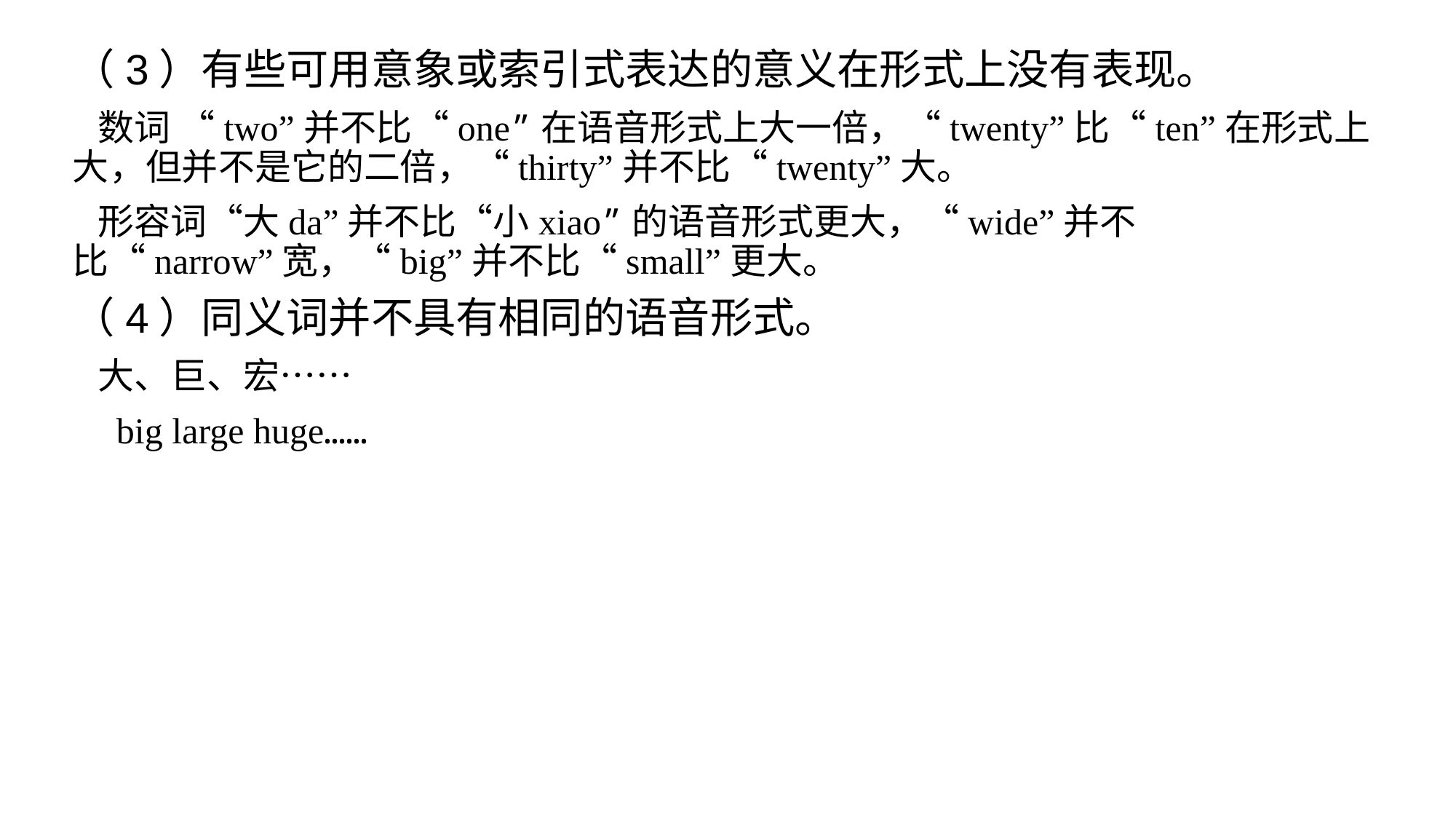

（3）有些可用意象或索引式表达的意义在形式上没有表现。
  数词 “two”并不比“one”在语音形式上大一倍，“twenty”比“ten”在形式上大，但并不是它的二倍，“thirty”并不比“twenty”大。
  形容词“大da”并不比“小xiao”的语音形式更大，“wide”并不比“narrow”宽，“big”并不比“small”更大。
（4）同义词并不具有相同的语音形式。
  大、巨、宏……
  big large huge……